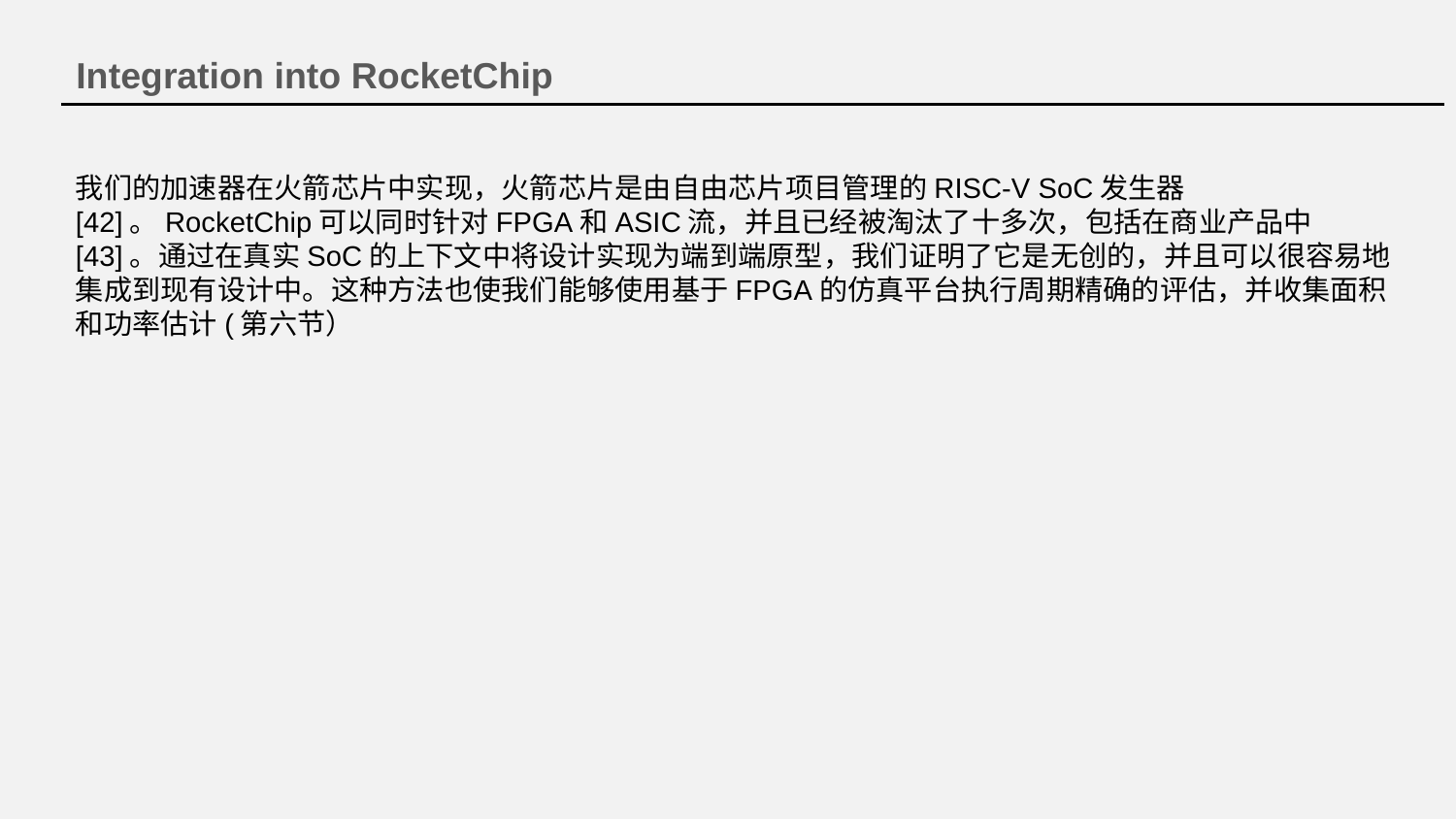

Integration into RocketChip
我们的加速器在火箭芯片中实现，火箭芯片是由自由芯片项目管理的RISC-V SoC发生器[42]。RocketChip可以同时针对FPGA和ASIC流，并且已经被淘汰了十多次，包括在商业产品中[43]。通过在真实SoC的上下文中将设计实现为端到端原型，我们证明了它是无创的，并且可以很容易地集成到现有设计中。这种方法也使我们能够使用基于FPGA的仿真平台执行周期精确的评估，并收集面积和功率估计(第六节）